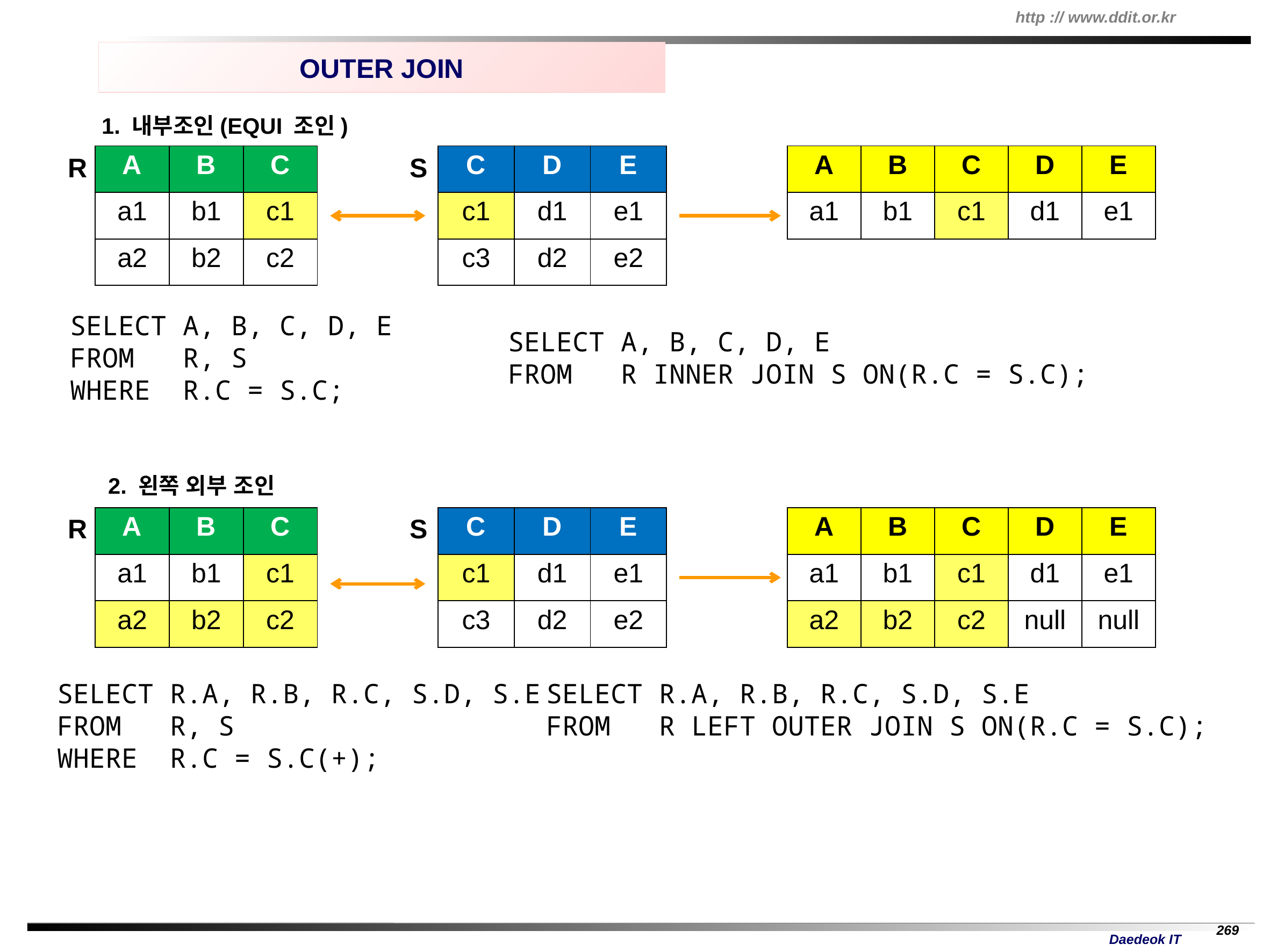

OUTER JOIN
1. 내부조인(EQUI 조인)
| A | B | C |
| --- | --- | --- |
| a1 | b1 | c1 |
| a2 | b2 | c2 |
| C | D | E |
| --- | --- | --- |
| c1 | d1 | e1 |
| c3 | d2 | e2 |
| A | B | C | D | E |
| --- | --- | --- | --- | --- |
| a1 | b1 | c1 | d1 | e1 |
R
S
SELECT A, B, C, D, E
FROM   R, S
WHERE  R.C = S.C;
SELECT A, B, C, D, E
FROM   R INNER JOIN S ON(R.C = S.C);
2. 왼쪽 외부 조인
R
| A | B | C |
| --- | --- | --- |
| a1 | b1 | c1 |
| a2 | b2 | c2 |
S
| C | D | E |
| --- | --- | --- |
| c1 | d1 | e1 |
| c3 | d2 | e2 |
| A | B | C | D | E |
| --- | --- | --- | --- | --- |
| a1 | b1 | c1 | d1 | e1 |
| a2 | b2 | c2 | null | null |
SELECT R.A, R.B, R.C, S.D, S.E
FROM   R, S
WHERE  R.C = S.C(+);
SELECT R.A, R.B, R.C, S.D, S.E
FROM   R LEFT OUTER JOIN S ON(R.C = S.C);